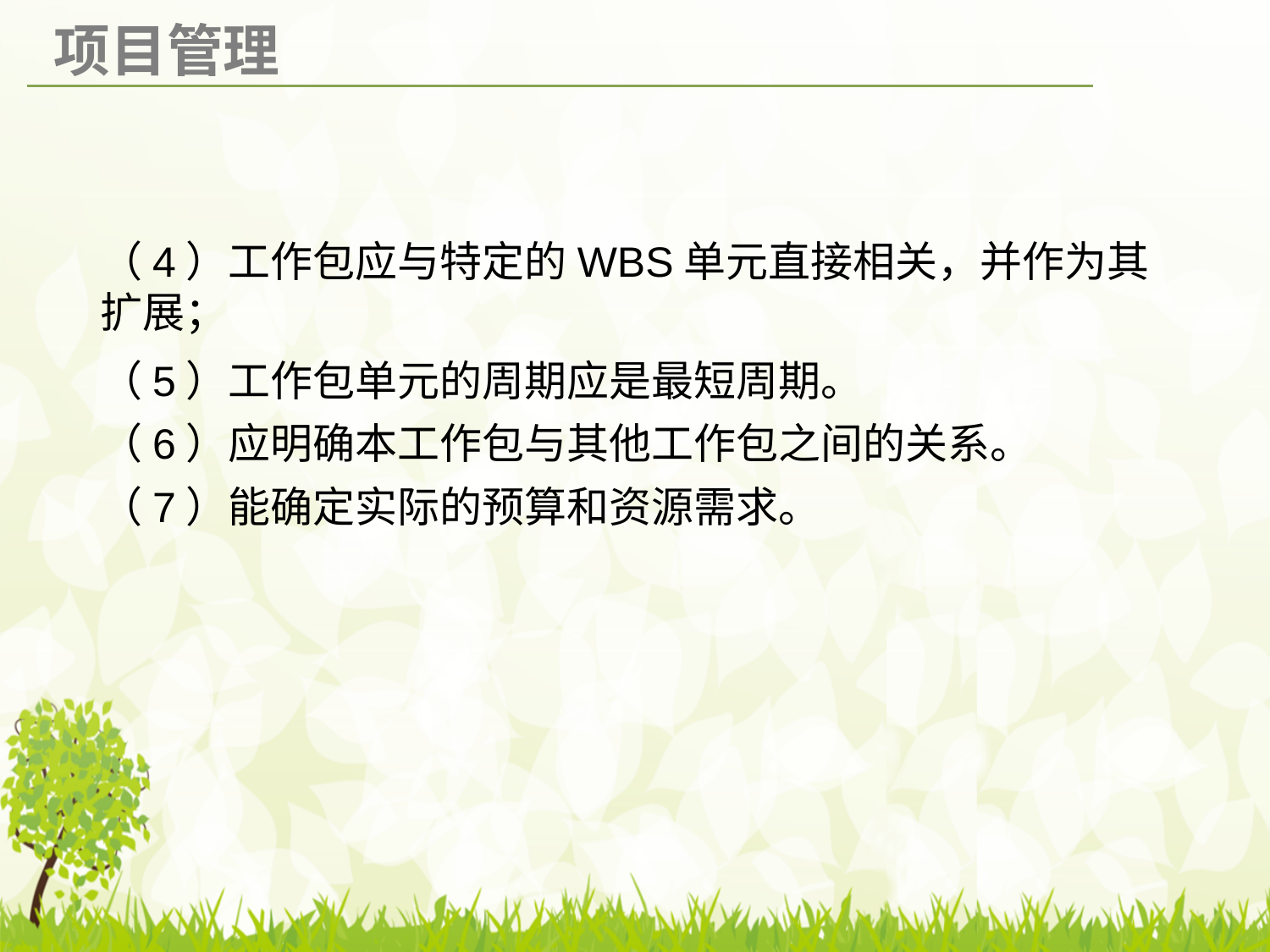

#
（4）工作包应与特定的WBS单元直接相关，并作为其扩展；
（5）工作包单元的周期应是最短周期。
（6）应明确本工作包与其他工作包之间的关系。
（7）能确定实际的预算和资源需求。